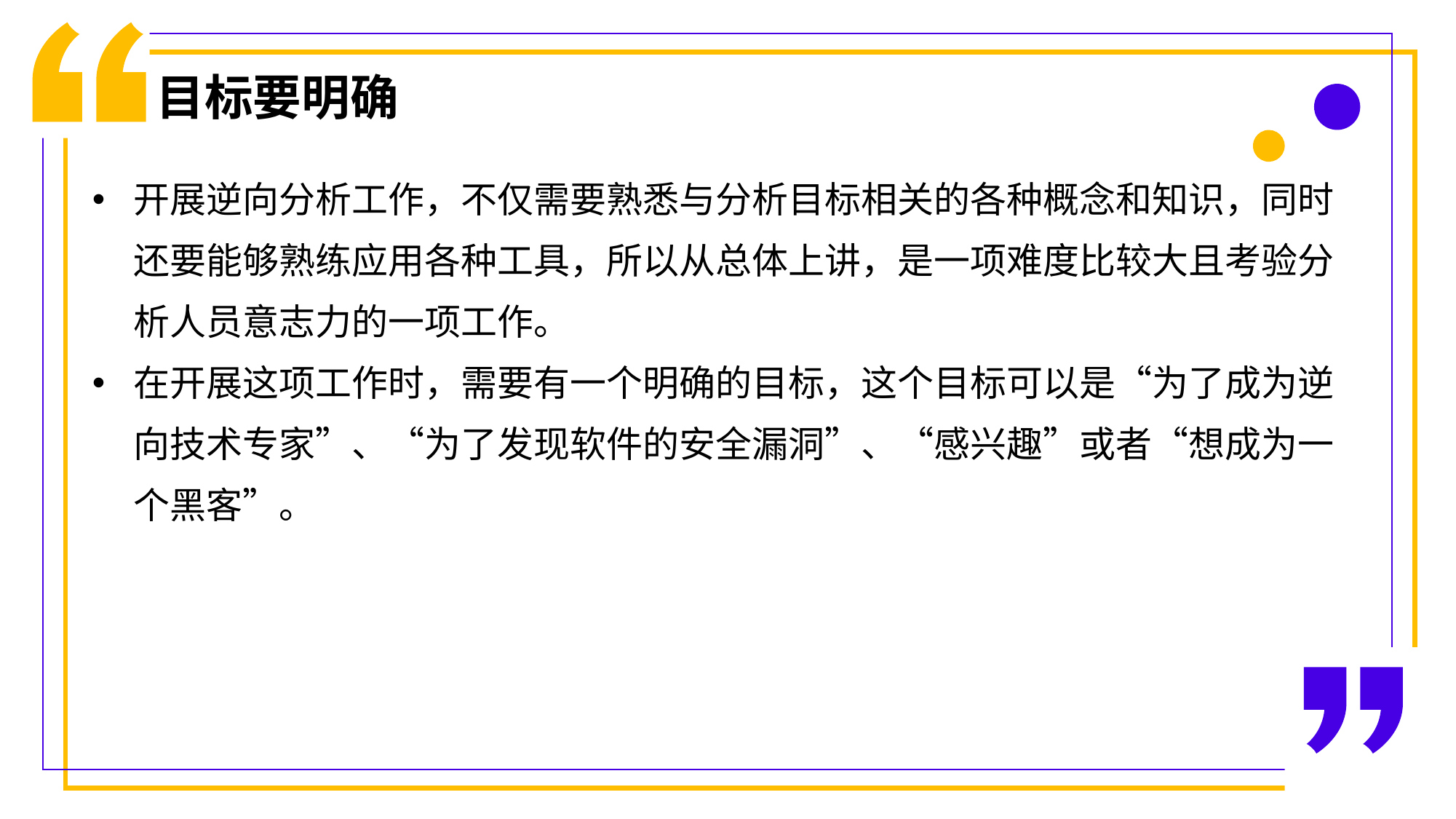

目标要明确

开展逆向分析工作，不仅需要熟悉与分析目标相关的各种概念和知识，同时还要能够熟练应用各种工具，所以从总体上讲，是一项难度比较大且考验分析人员意志力的一项工作。
在开展这项工作时，需要有一个明确的目标，这个目标可以是“为了成为逆向技术专家”、“为了发现软件的安全漏洞”、“感兴趣”或者“想成为一个黑客”。